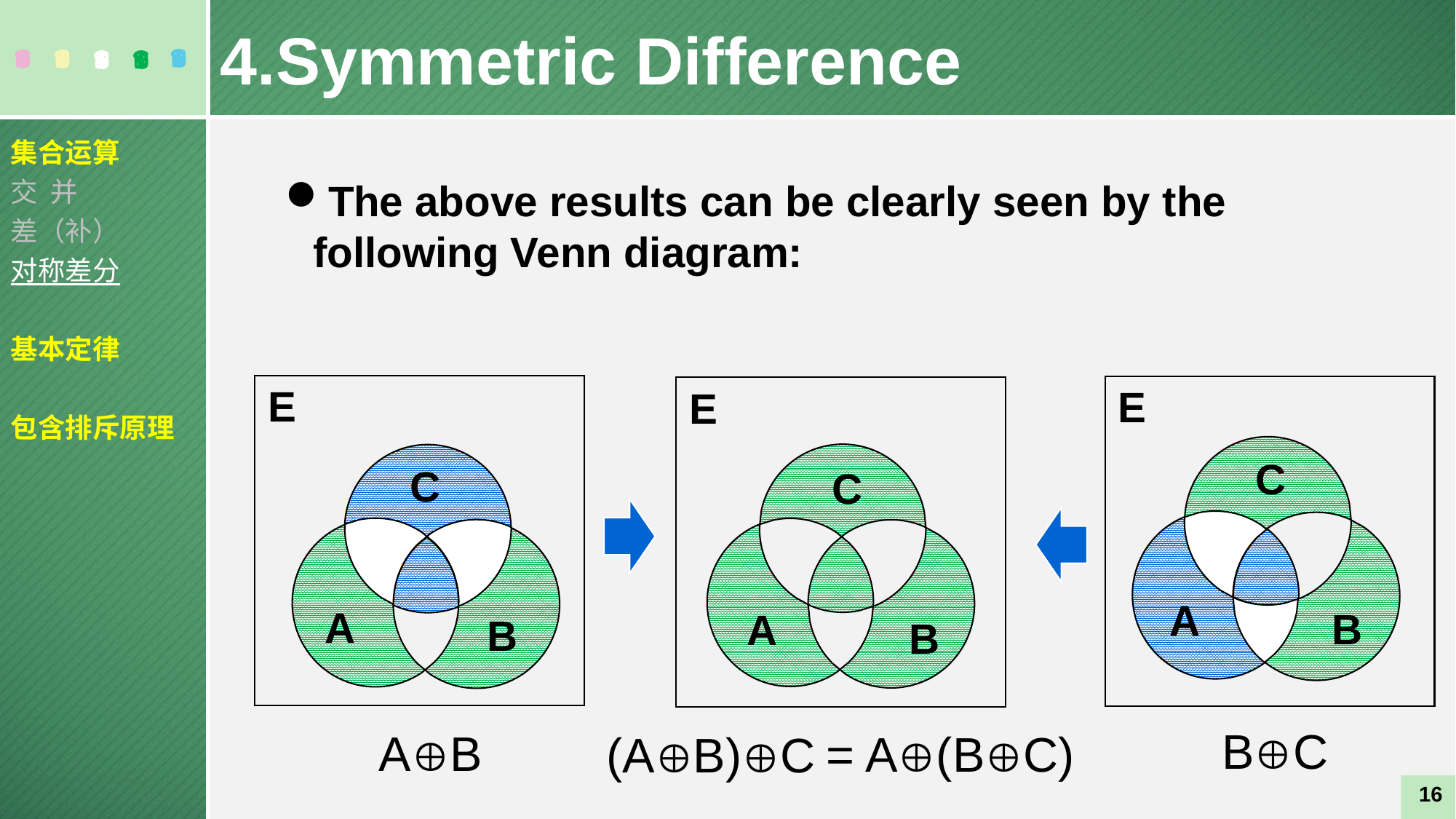

4.Symmetric Difference

集合运算
交  并
差（补）
对称差分

基本定律

包含排斥原理

The above results can be clearly seen by the following Venn diagram:
E
E

E

C
C
C

A
A
B
A
B
B
B⊕C
A⊕B
= A⊕(B⊕C)
(A⊕B)⊕C
16